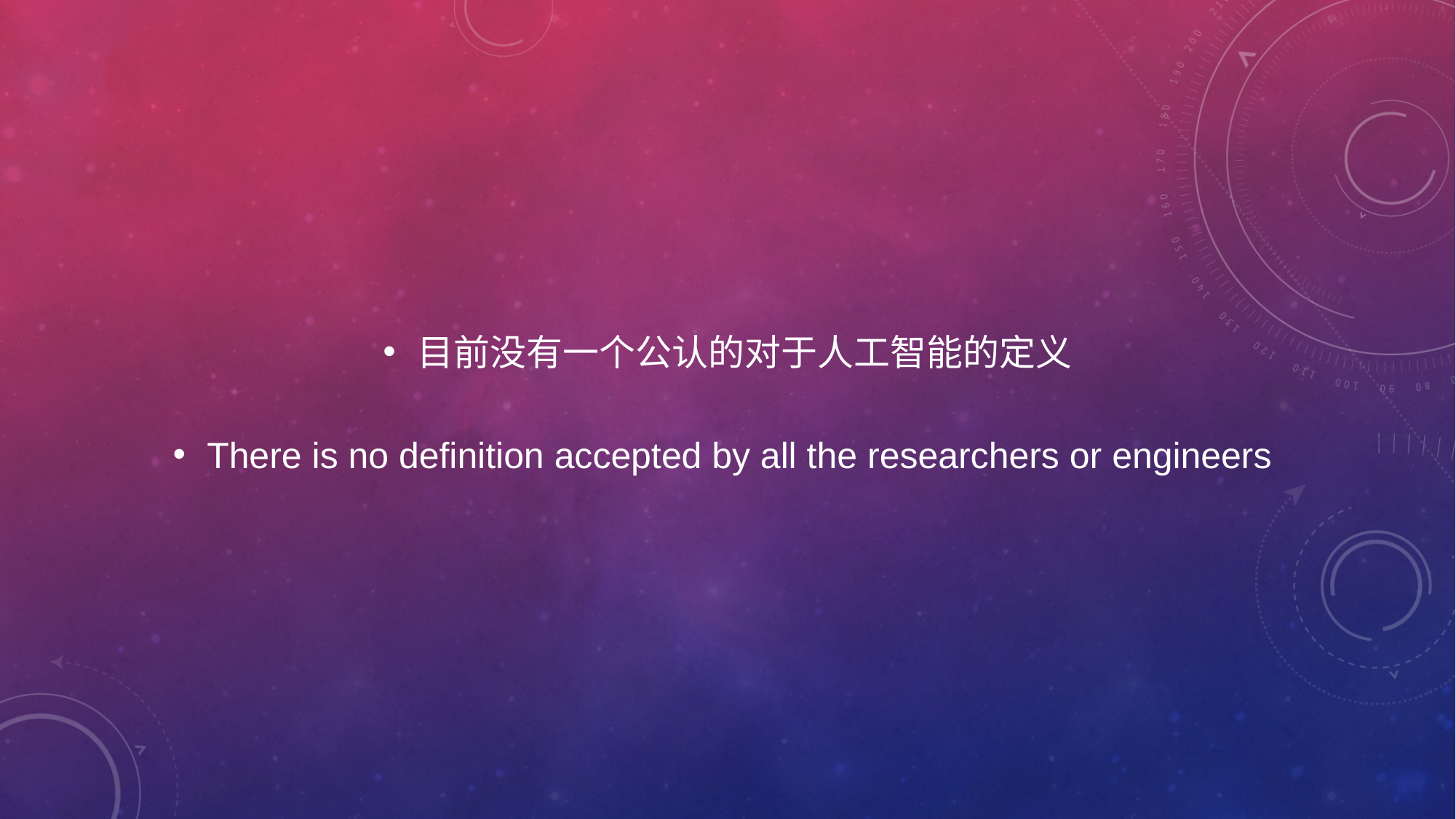

目前没有一个公认的对于人工智能的定义
There is no definition accepted by all the researchers or engineers